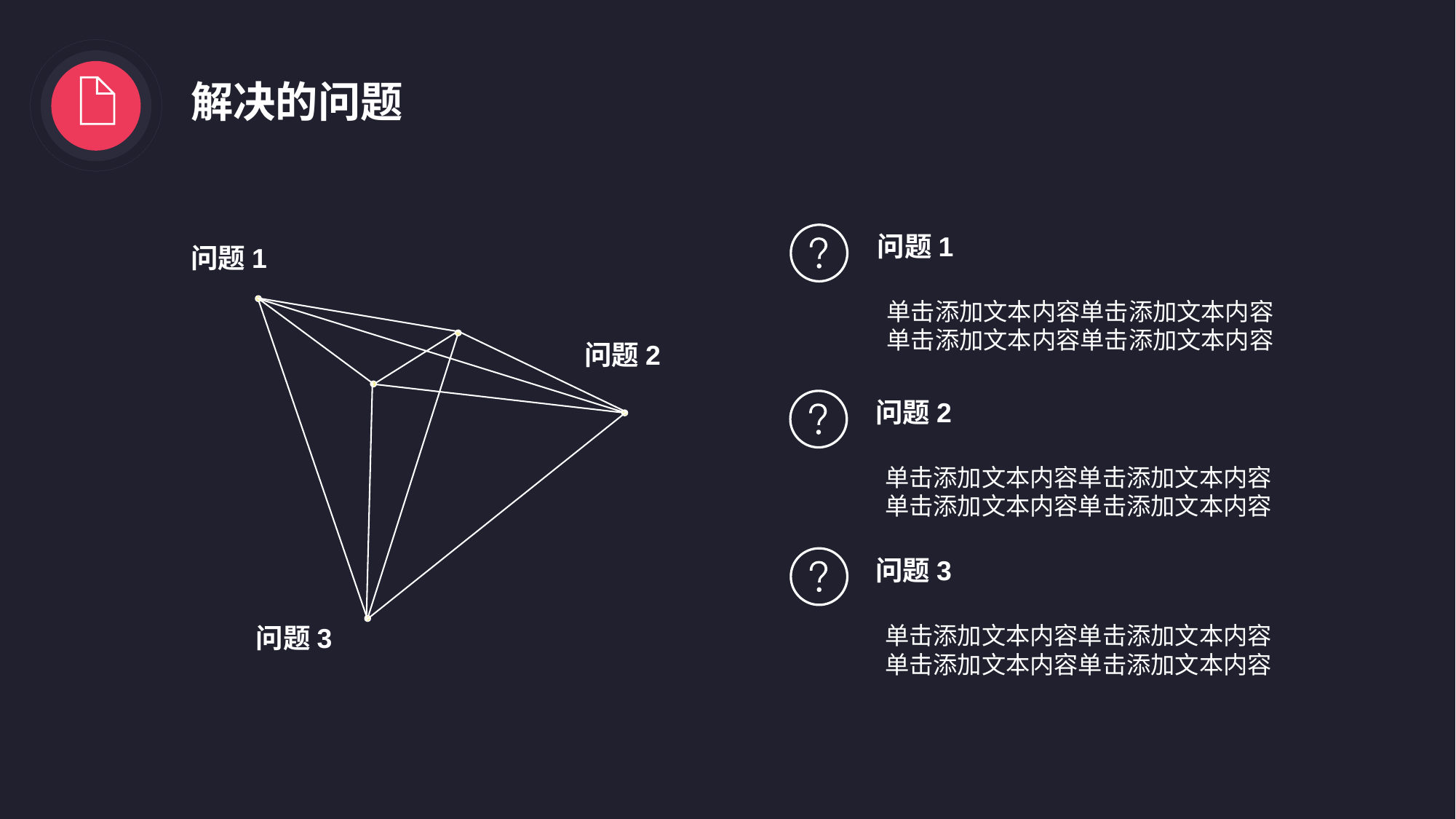

解决的问题

问题1
问题1
单击添加文本内容单击添加文本内容单击添加文本内容单击添加文本内容

问题2

问题2
单击添加文本内容单击添加文本内容单击添加文本内容单击添加文本内容

问题3
单击添加文本内容单击添加文本内容单击添加文本内容单击添加文本内容

问题3